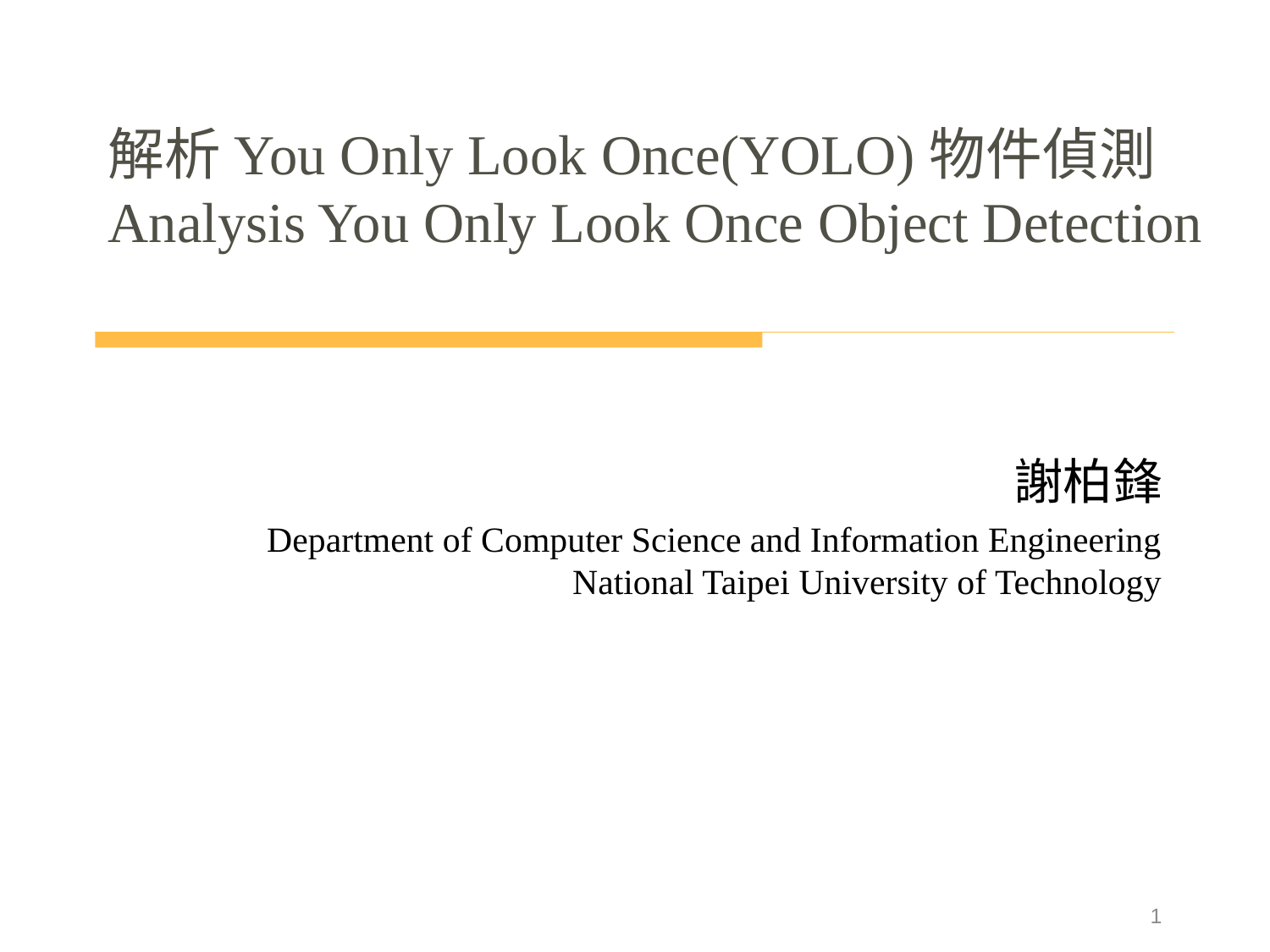

# 解析You Only Look Once(YOLO)物件偵測 Analysis You Only Look Once Object Detection
謝柏鋒
Department of Computer Science and Information Engineering
National Taipei University of Technology
1